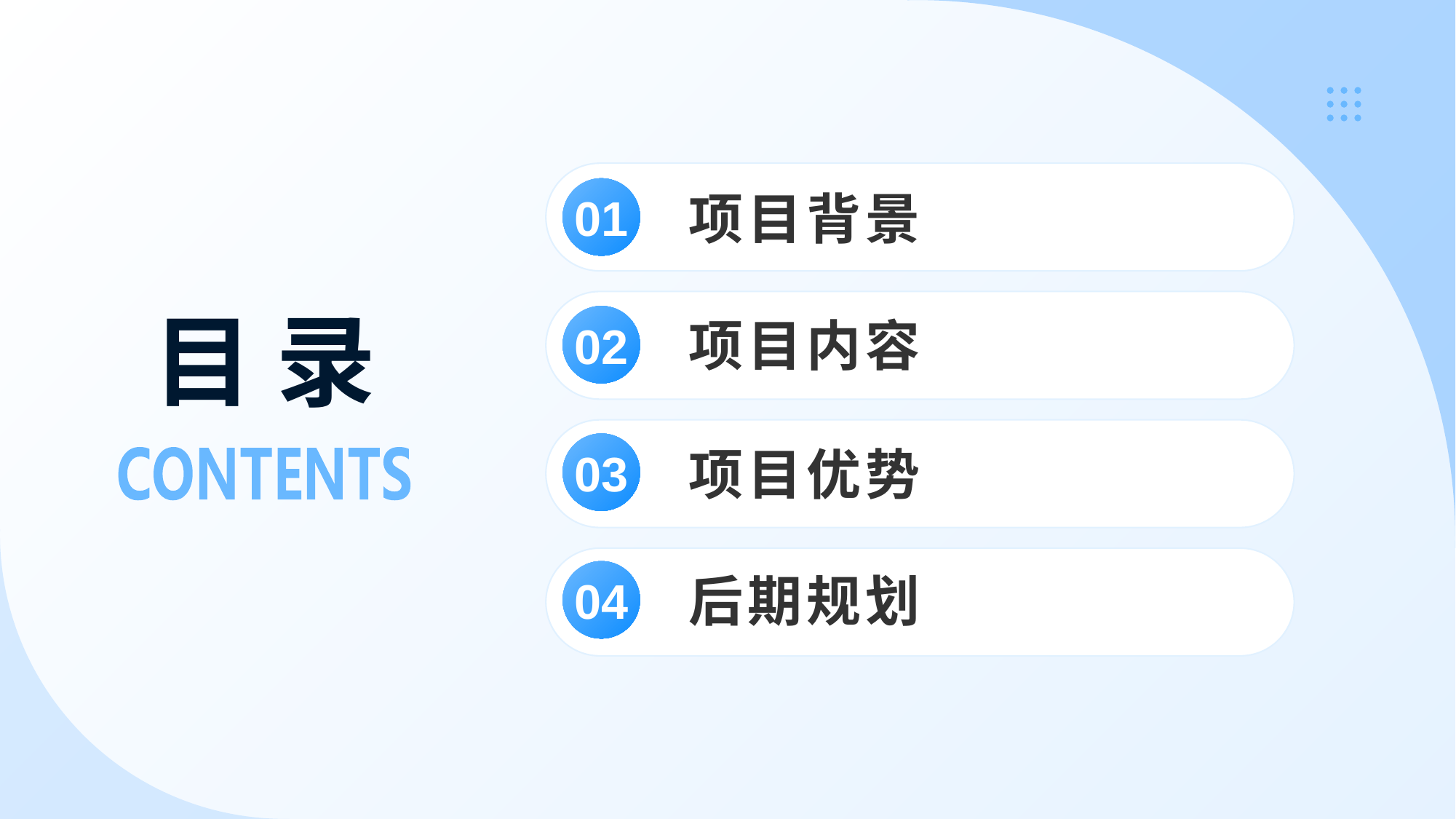

项目背景
01
# 目 录

项目内容
02

项目优势
03

后期规划
04